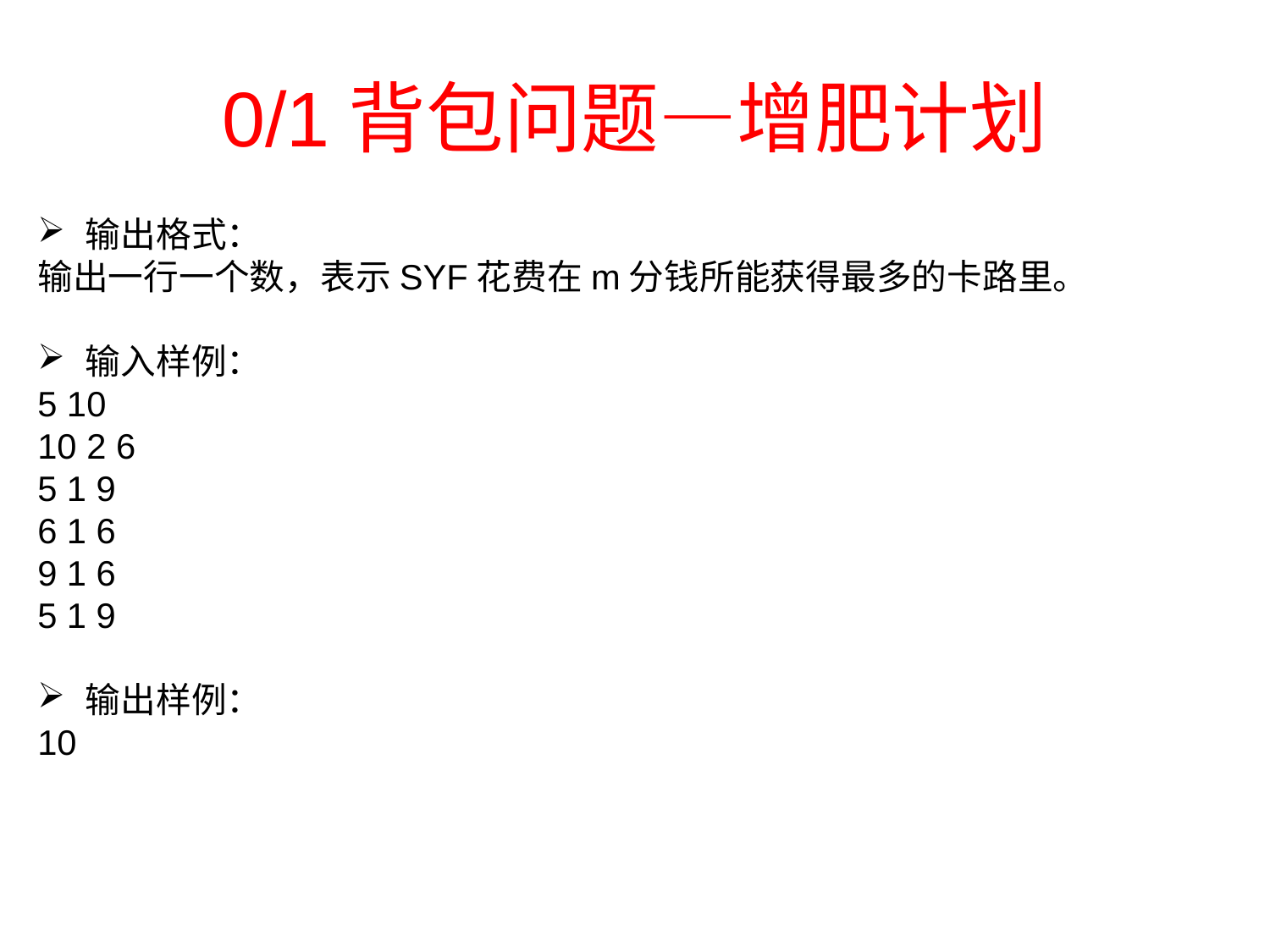

# 0/1背包问题—增肥计划
输出格式：
输出一行一个数，表示SYF花费在m分钱所能获得最多的卡路里。

输入样例：
5 10
10 2 6
5 1 9
6 1 6
9 1 6
5 1 9

输出样例：
10